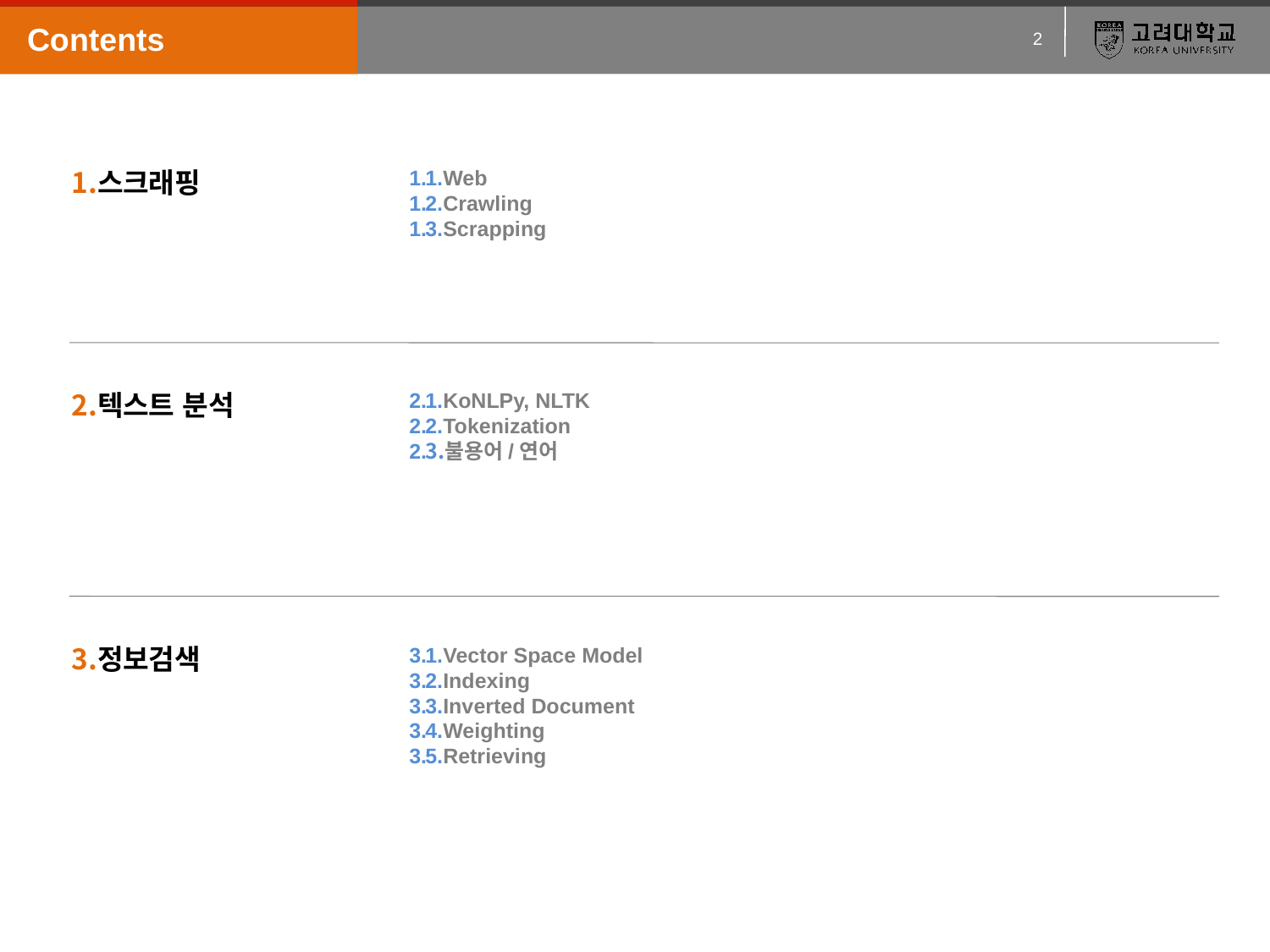

스크래핑
Web
Crawling
Scrapping
텍스트 분석
KoNLPy, NLTK
Tokenization
불용어/연어
정보검색
Vector Space Model
Indexing
Inverted Document
Weighting
Retrieving